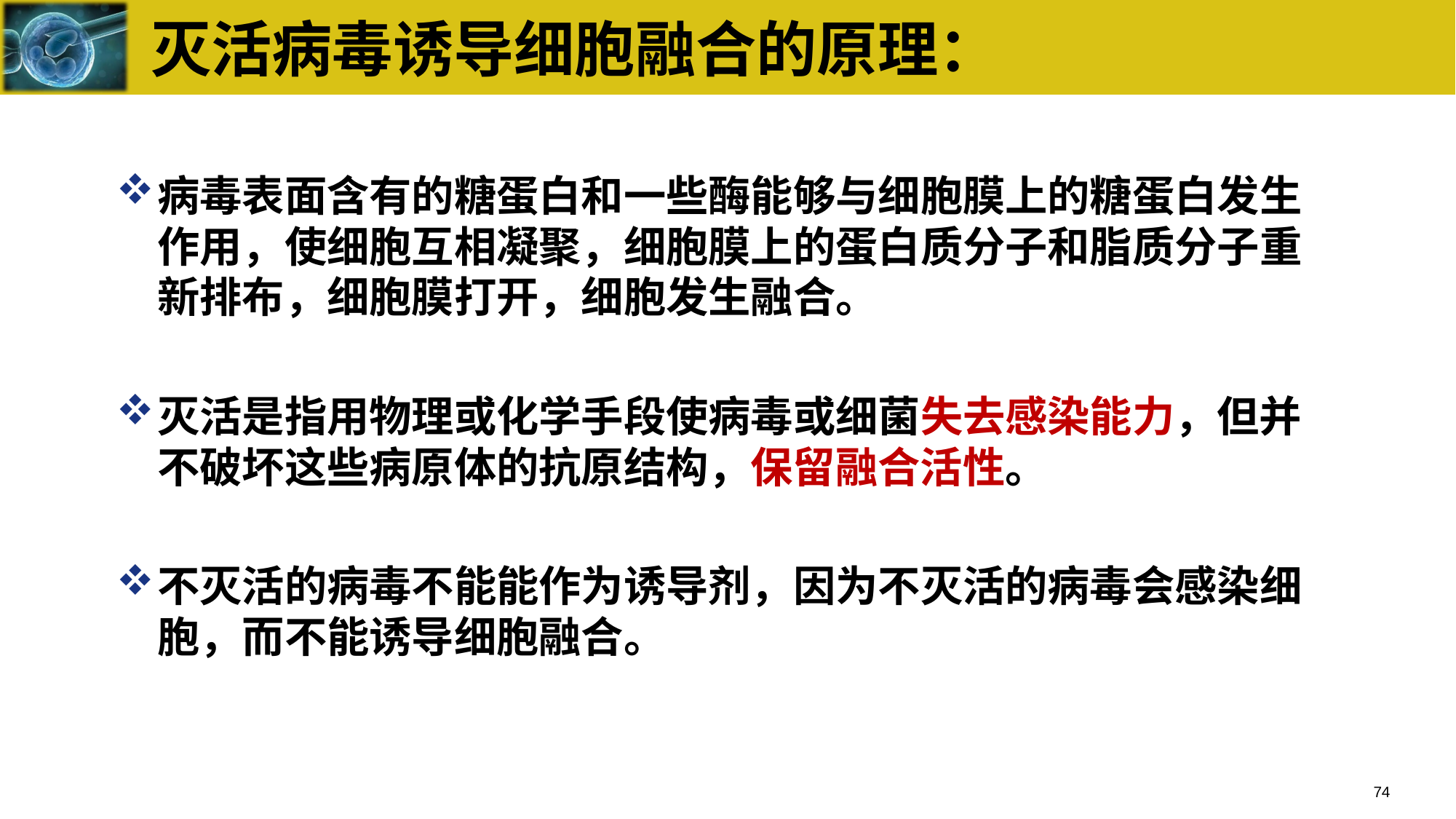

# 灭活病毒诱导细胞融合的原理：
病毒表面含有的糖蛋白和一些酶能够与细胞膜上的糖蛋白发生作用，使细胞互相凝聚，细胞膜上的蛋白质分子和脂质分子重新排布，细胞膜打开，细胞发生融合。

灭活是指用物理或化学手段使病毒或细菌失去感染能力，但并不破坏这些病原体的抗原结构，保留融合活性。

不灭活的病毒不能能作为诱导剂，因为不灭活的病毒会感染细胞，而不能诱导细胞融合。
74